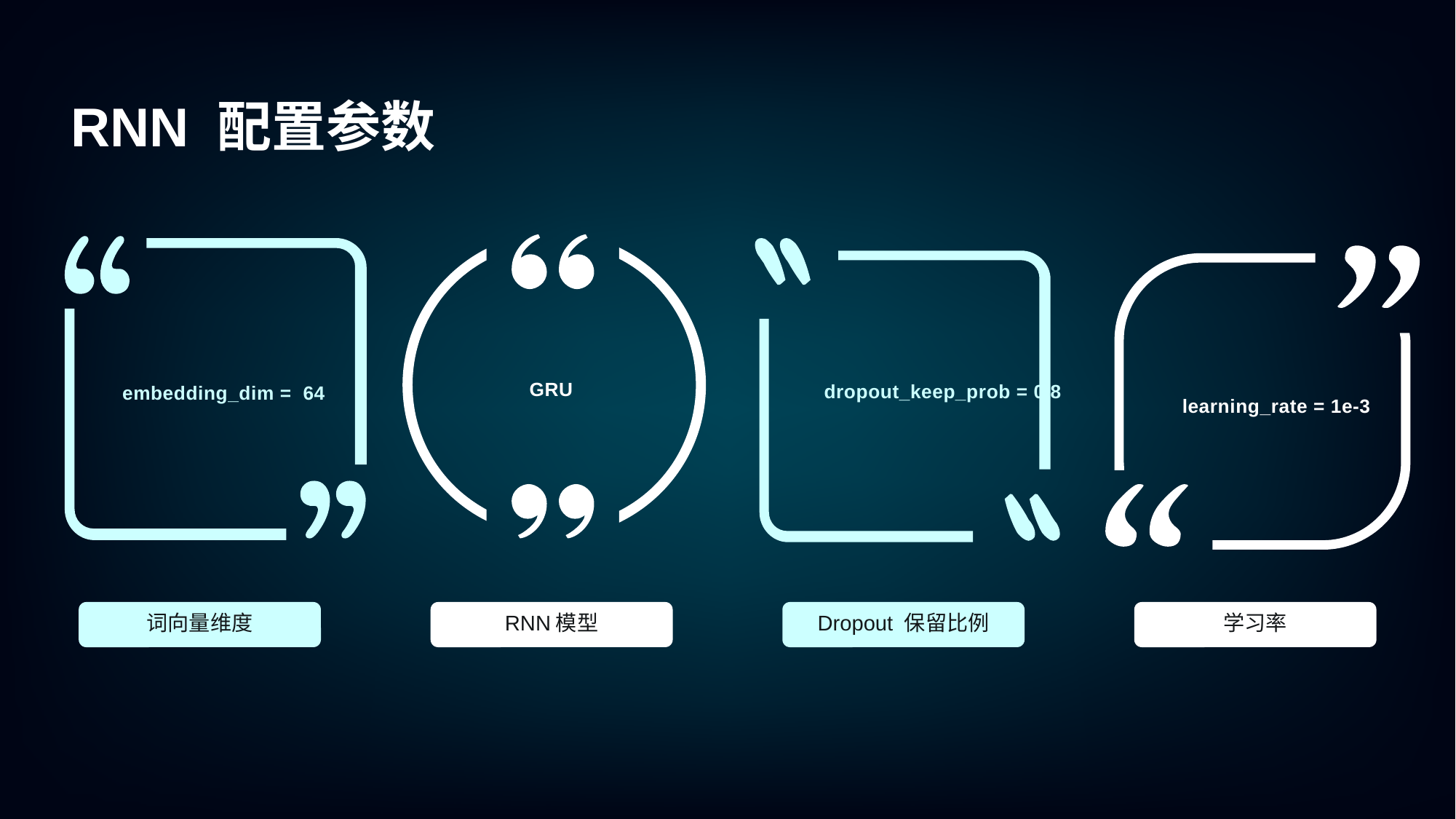

RNN 配置参数

GRU
embedding_dim =  64
learning_rate = 1e-3
dropout_keep_prob = 0.8

词向量维度
RNN模型
Dropout 保留比例
学习率